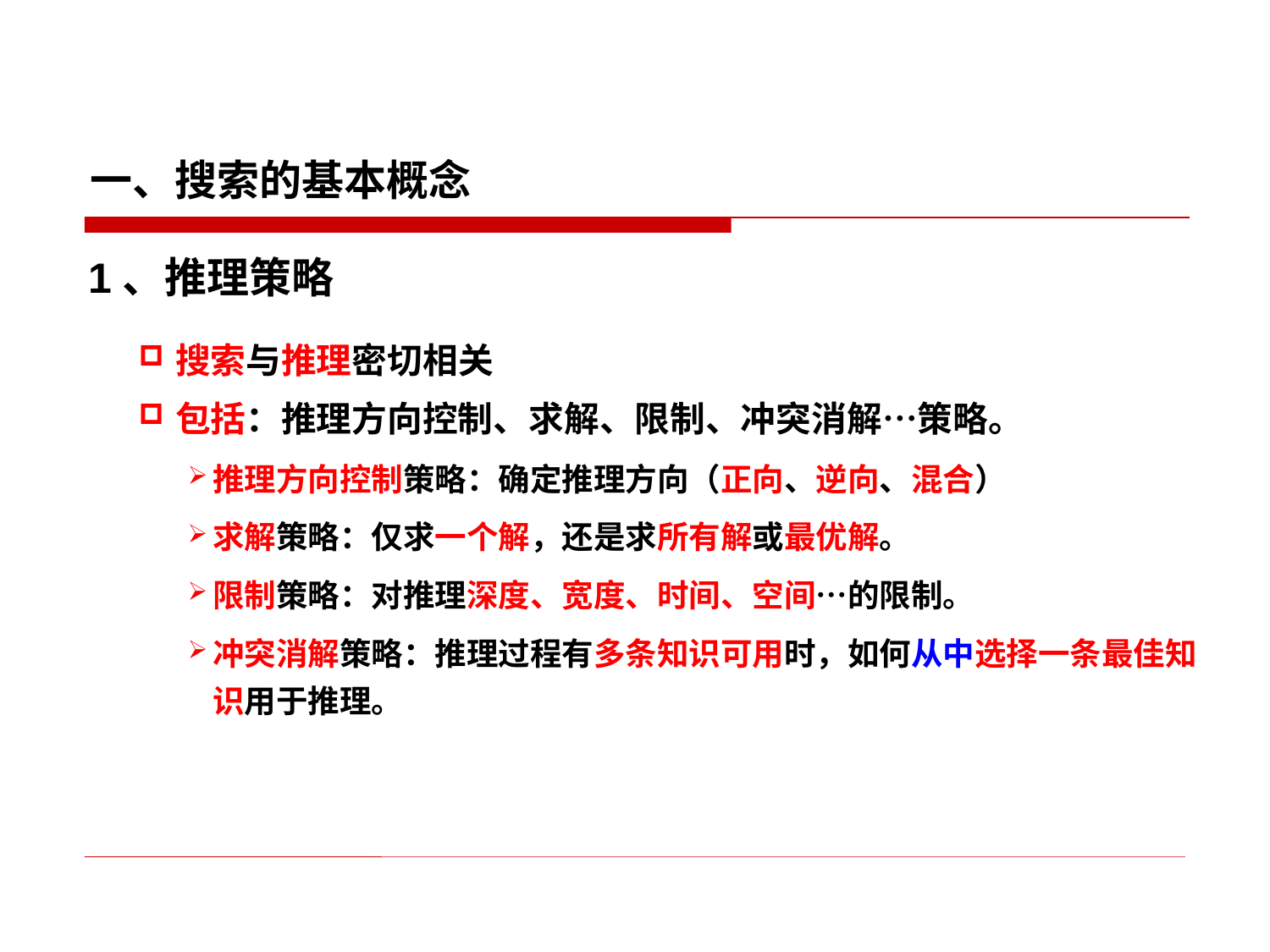

# 一、搜索的基本概念
1、推理策略
搜索与推理密切相关
包括：推理方向控制、求解、限制、冲突消解…策略。
推理方向控制策略：确定推理方向（正向、逆向、混合）
求解策略：仅求一个解，还是求所有解或最优解。
限制策略：对推理深度、宽度、时间、空间…的限制。
冲突消解策略：推理过程有多条知识可用时，如何从中选择一条最佳知识用于推理。